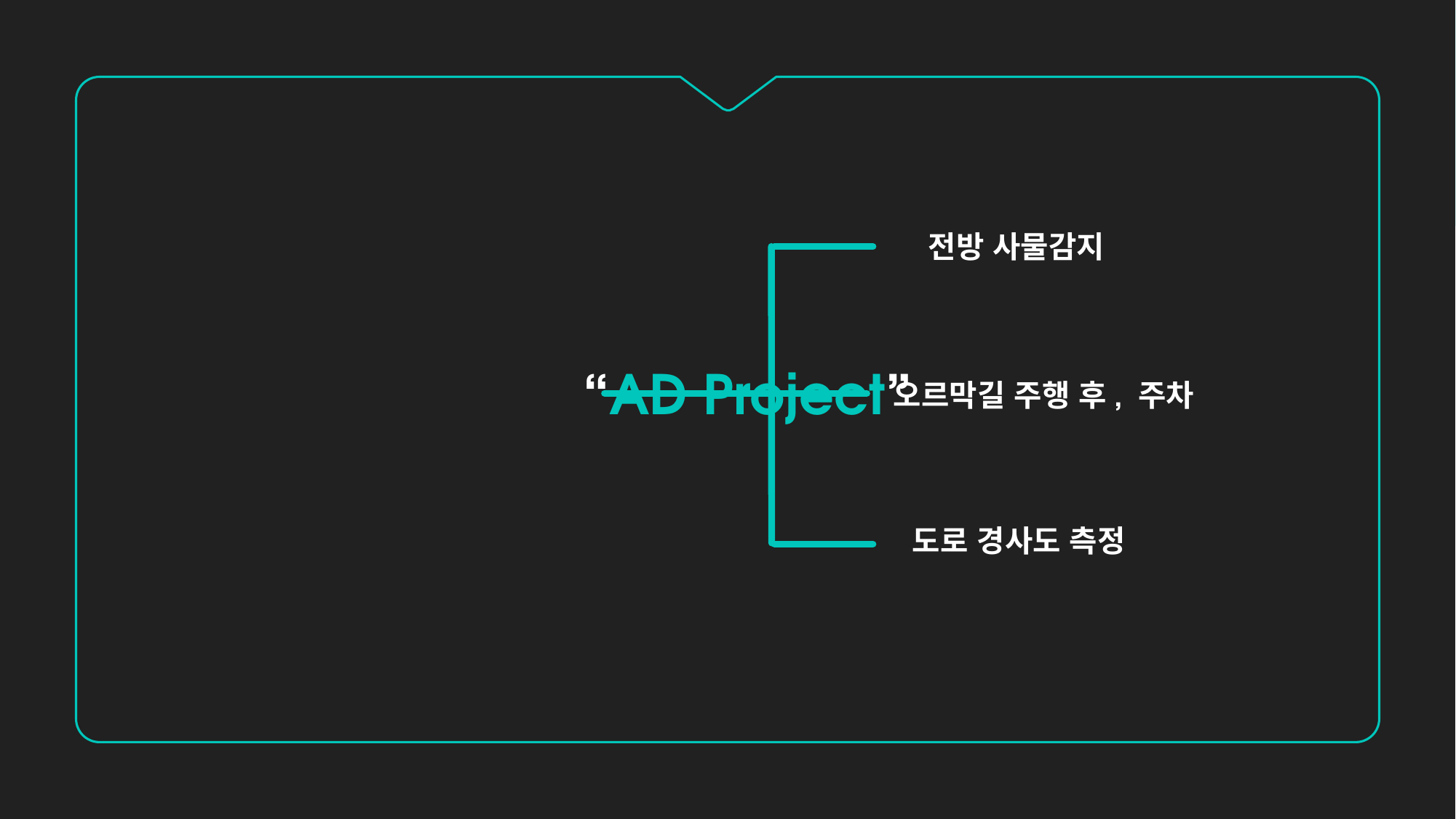

전방 사물감지
도로 경사도 측정
“AD Project”
오르막길 주행 후, 주차